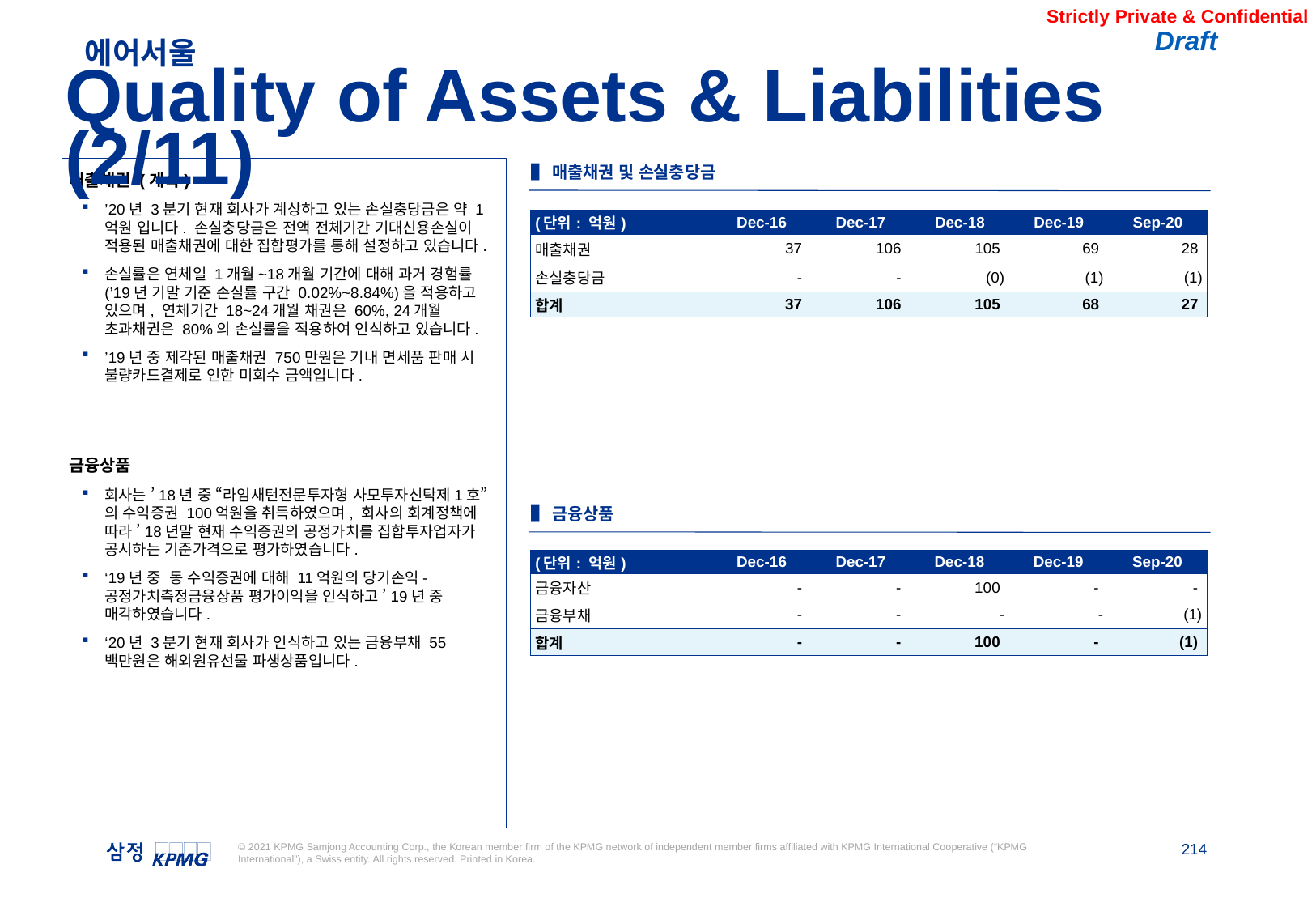

에어서울
Quality of Assets & Liabilities (2/11)
▌매출채권 및 손실충당금

매출채권 (계속)
’20년 3분기 현재 회사가 계상하고 있는 손실충당금은 약 1억원 입니다. 손실충당금은 전액 전체기간 기대신용손실이 적용된 매출채권에 대한 집합평가를 통해 설정하고 있습니다.
손실률은 연체일 1개월~18개월 기간에 대해 과거 경험률(’19년 기말 기준 손실률 구간 0.02%~8.84%)을 적용하고 있으며, 연체기간 18~24개월 채권은 60%, 24개월 초과채권은 80%의 손실률을 적용하여 인식하고 있습니다.
’19년 중 제각된 매출채권 750만원은 기내 면세품 판매 시 불량카드결제로 인한 미회수 금액입니다.

금융상품
회사는 ’18년 중 “라임새턴전문투자형 사모투자신탁제1호”의 수익증권 100억원을 취득하였으며, 회사의 회계정책에 따라 ’18년말 현재 수익증권의 공정가치를 집합투자업자가 공시하는 기준가격으로 평가하였습니다.
‘19년 중  동 수익증권에 대해 11억원의 당기손익-공정가치측정금융상품 평가이익을 인식하고 ’19년 중 매각하였습니다.
‘20년 3분기 현재 회사가 인식하고 있는 금융부채 55백만원은 해외원유선물 파생상품입니다.

| (단위: 억원) | Dec-16 | Dec-17 | Dec-18 | Dec-19 | Sep-20 |
| --- | --- | --- | --- | --- | --- |
| 매출채권 | 37 | 106 | 105 | 69 | 28 |
| 손실충당금 | - | - | (0) | (1) | (1) |
| 합계 | 37 | 106 | 105 | 68 | 27 |
▌금융상품

| (단위: 억원) | Dec-16 | Dec-17 | Dec-18 | Dec-19 | Sep-20 |
| --- | --- | --- | --- | --- | --- |
| 금융자산 | - | - | 100 | - | - |
| 금융부채 | - | - | - | - | (1) |
| 합계 | - | - | 100 | - | (1) |